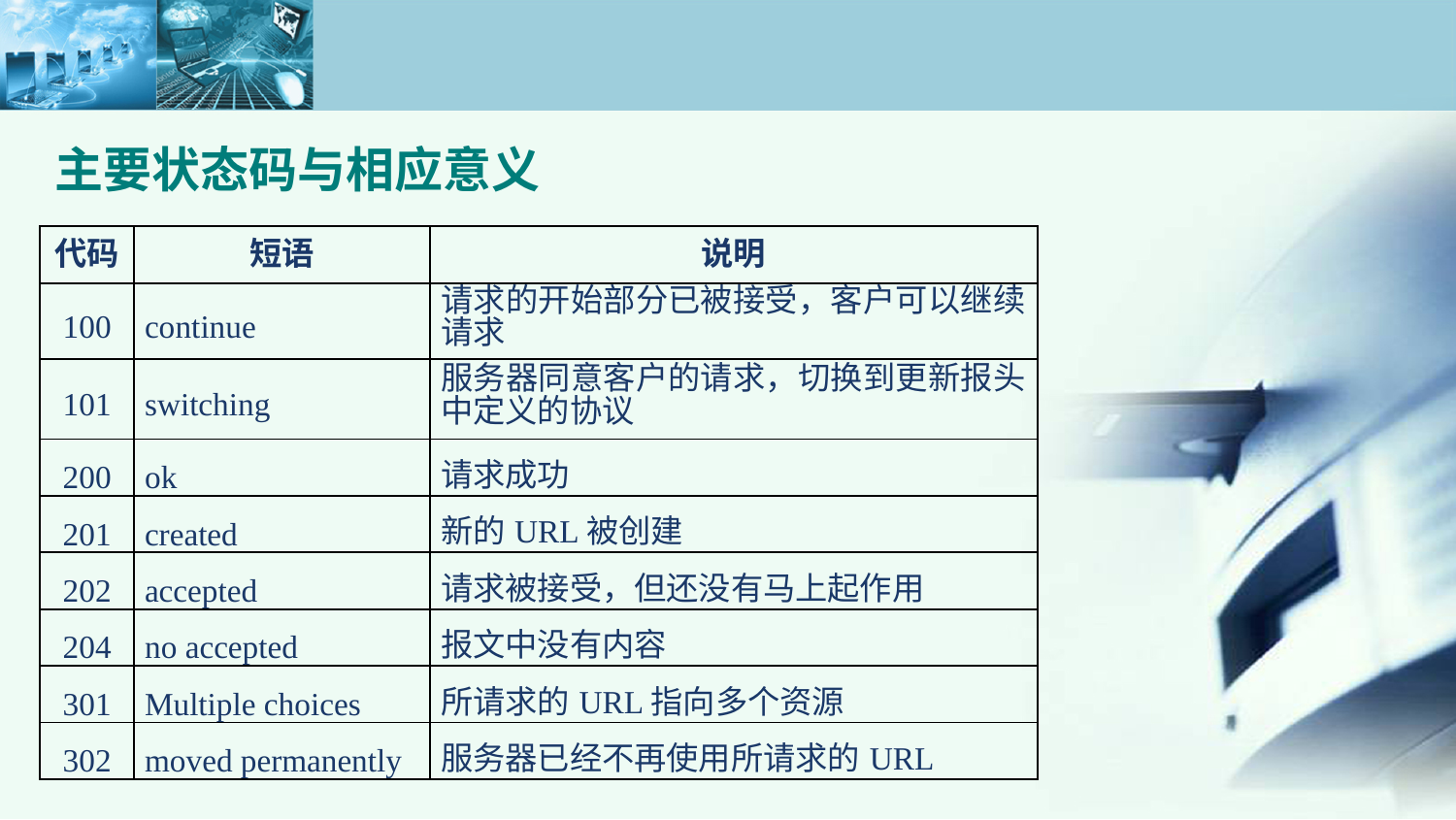

主要状态码与相应意义
| 代码 | 短语 | 说明 |
| --- | --- | --- |
| 100 | continue | 请求的开始部分已被接受，客户可以继续请求 |
| 101 | switching | 服务器同意客户的请求，切换到更新报头中定义的协议 |
| 200 | ok | 请求成功 |
| 201 | created | 新的URL被创建 |
| 202 | accepted | 请求被接受，但还没有马上起作用 |
| 204 | no accepted | 报文中没有内容 |
| 301 | Multiple choices | 所请求的URL指向多个资源 |
| 302 | moved permanently | 服务器已经不再使用所请求的URL |